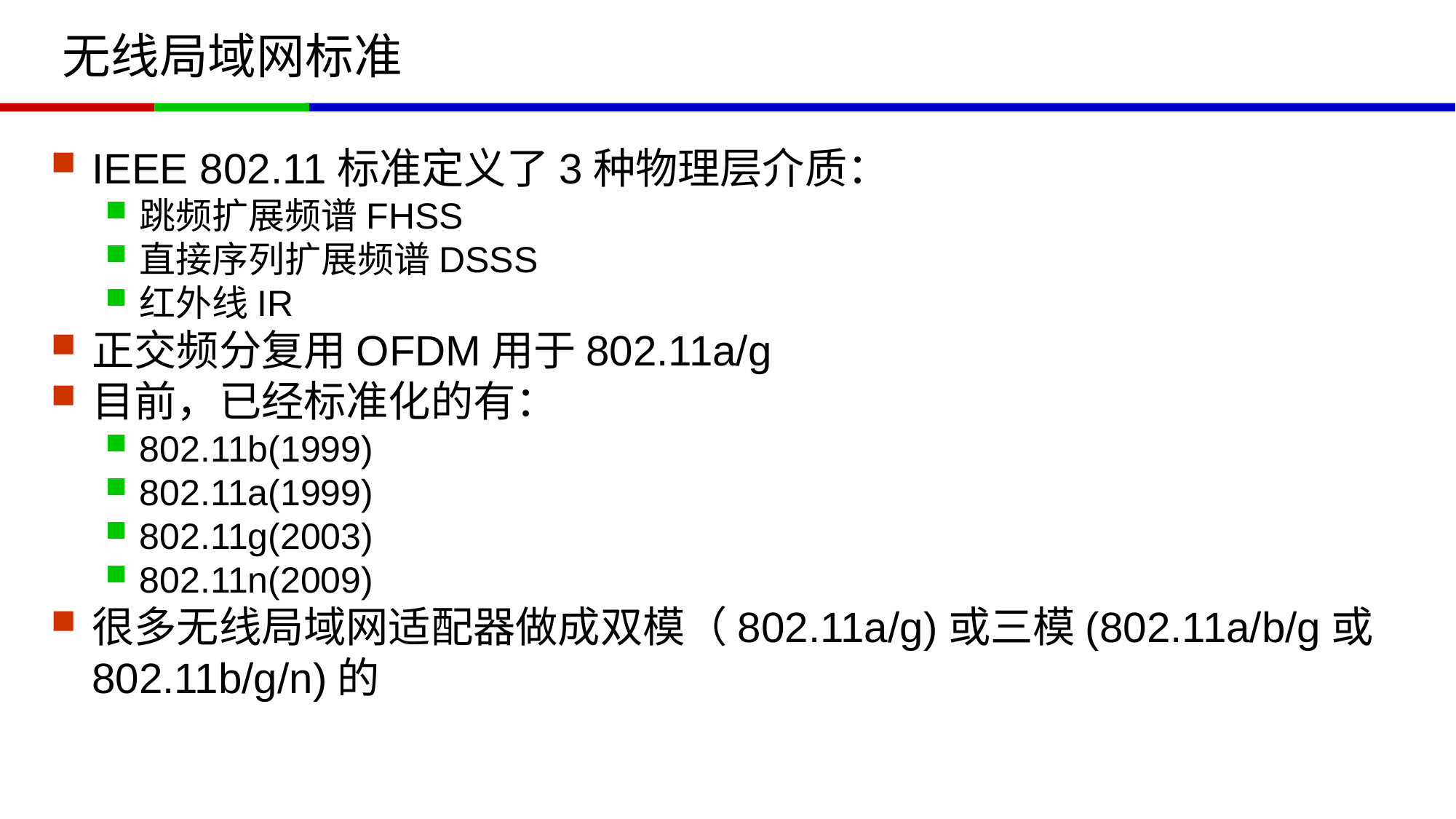

# 无线局域网标准
IEEE 802.11标准定义了3种物理层介质：
跳频扩展频谱FHSS
直接序列扩展频谱DSSS
红外线IR
正交频分复用OFDM用于802.11a/g
目前，已经标准化的有：
802.11b(1999)
802.11a(1999)
802.11g(2003)
802.11n(2009)
很多无线局域网适配器做成双模（802.11a/g)或三模(802.11a/b/g或802.11b/g/n)的
154